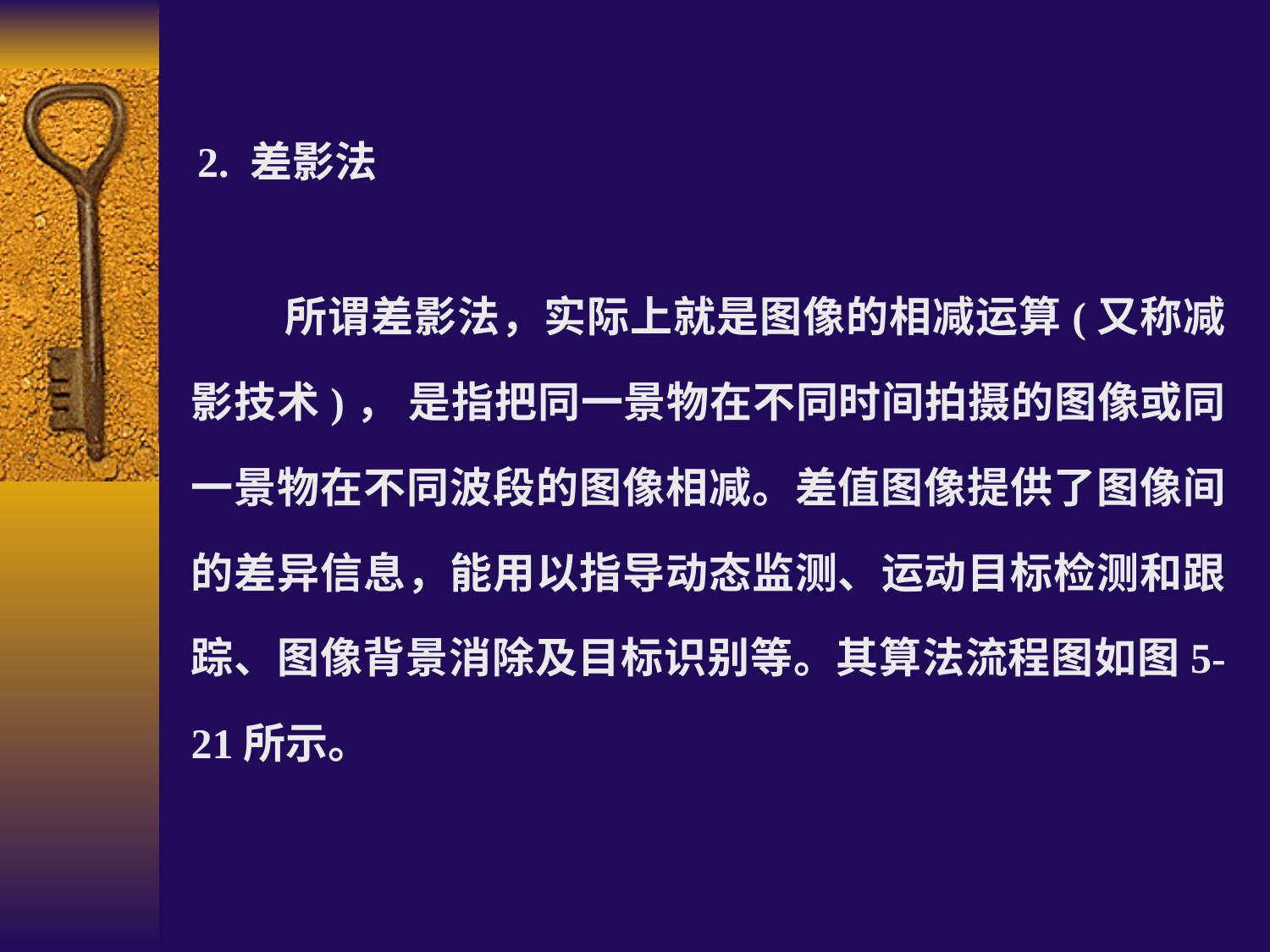

2. 差影法
        所谓差影法，实际上就是图像的相减运算(又称减影技术)， 是指把同一景物在不同时间拍摄的图像或同一景物在不同波段的图像相减。差值图像提供了图像间的差异信息，能用以指导动态监测、运动目标检测和跟踪、图像背景消除及目标识别等。其算法流程图如图5-21所示。